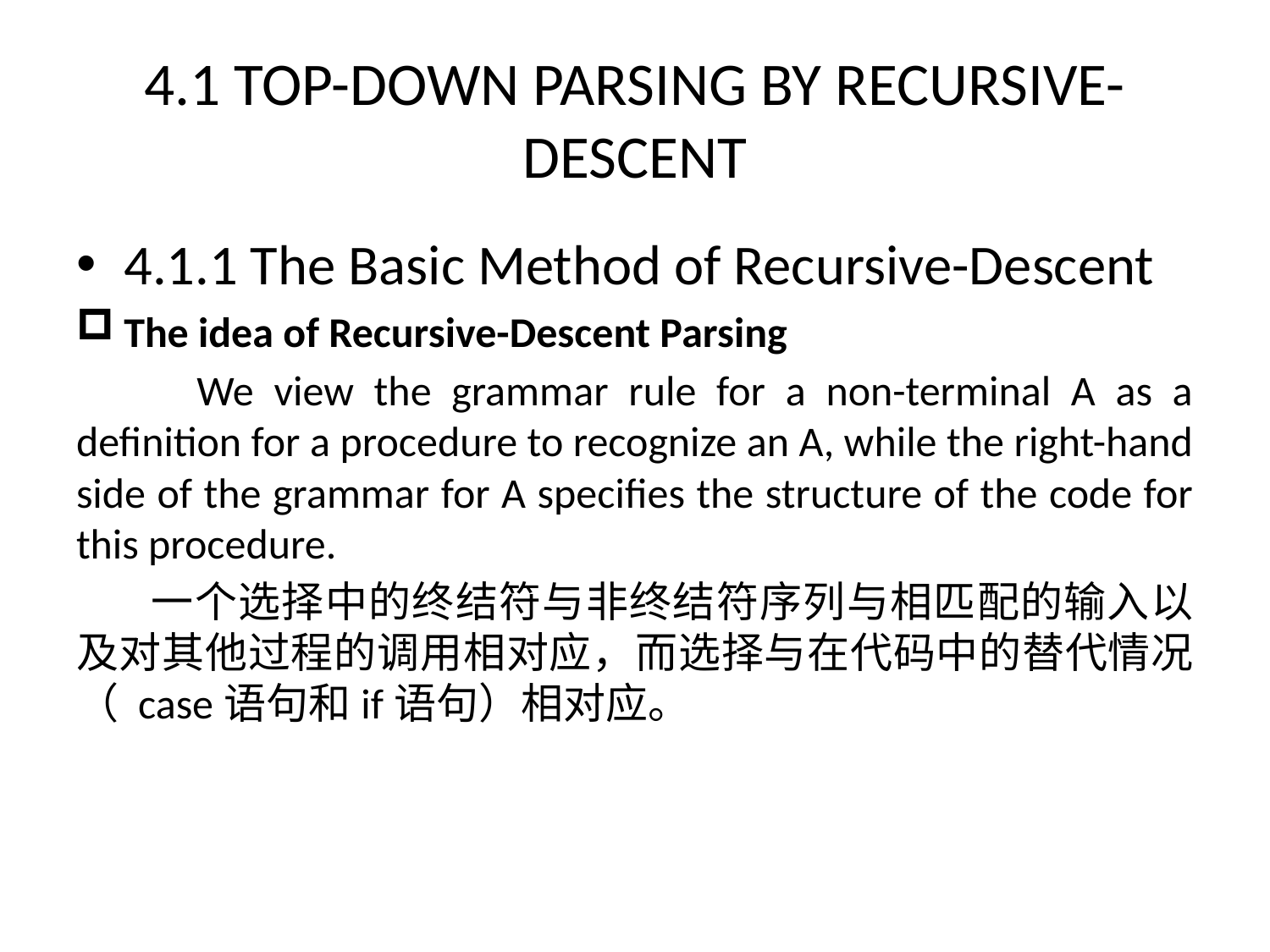

# 4.1 TOP-DOWN PARSING BY RECURSIVE-DESCENT
4.1.1 The Basic Method of Recursive-Descent
The idea of Recursive-Descent Parsing
      We view the grammar rule for a non-terminal A as a definition for a procedure to recognize an A, while the right-hand side of the grammar for A specifies the structure of the code for this procedure.
      一个选择中的终结符与非终结符序列与相匹配的输入以及对其他过程的调用相对应，而选择与在代码中的替代情况（ case语句和if语句）相对应。